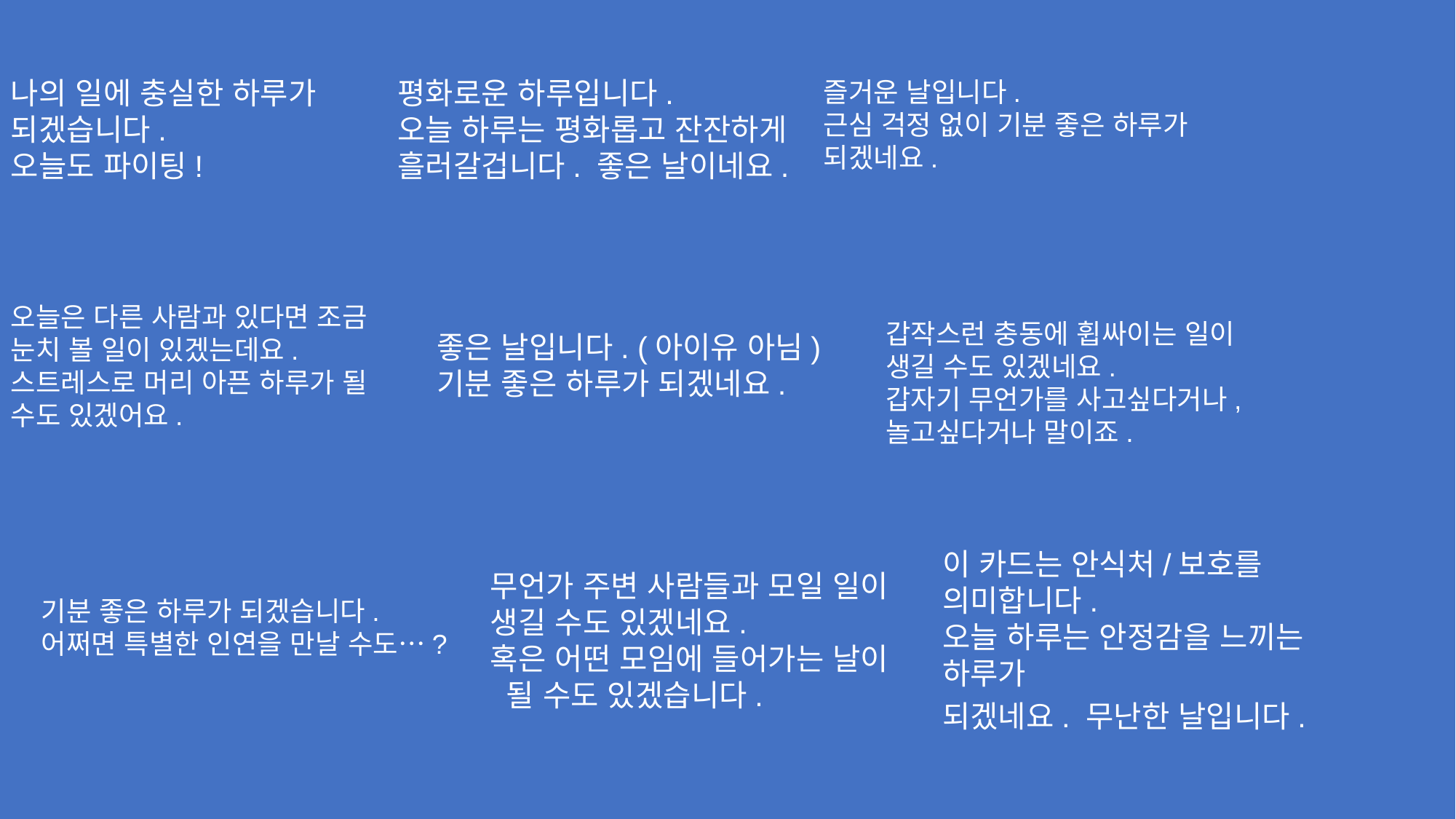

나의 일에 충실한 하루가
되겠습니다.
오늘도 파이팅!
평화로운 하루입니다.
오늘 하루는 평화롭고 잔잔하게
흘러갈겁니다. 좋은 날이네요.
즐거운 날입니다.
근심 걱정 없이 기분 좋은 하루가 되겠네요.
좋은 날입니다. (아이유 아님)
기분 좋은 하루가 되겠네요.
오늘은 다른 사람과 있다면 조금
눈치 볼 일이 있겠는데요.
스트레스로 머리 아픈 하루가 될 수도 있겠어요.
갑작스런 충동에 휩싸이는 일이
생길 수도 있겠네요.
갑자기 무언가를 사고싶다거나,
놀고싶다거나 말이죠.
기분 좋은 하루가 되겠습니다.
어쩌면 특별한 인연을 만날 수도…?
무언가 주변 사람들과 모일 일이
생길 수도 있겠네요.
혹은 어떤 모임에 들어가는 날이
 될 수도 있겠습니다.
이 카드는 안식처/보호를 의미합니다.
오늘 하루는 안정감을 느끼는 하루가
되겠네요. 무난한 날입니다.